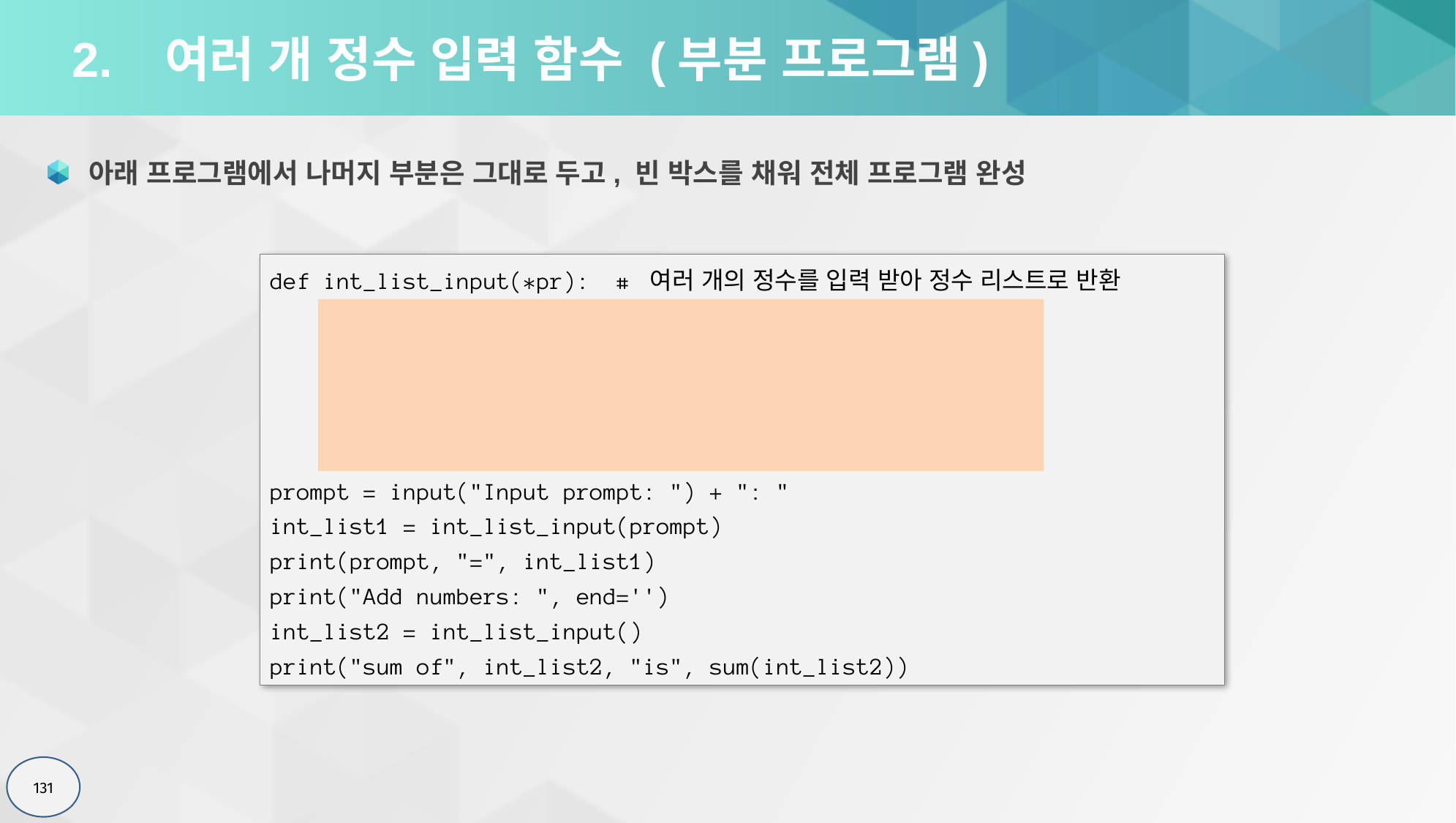

# 2.   여러 개 정수 입력 함수 (부분 프로그램)
아래 프로그램에서 나머지 부분은 그대로 두고, 빈 박스를 채워 전체 프로그램 완성
def int_list_input(*pr):  # 여러 개의 정수를 입력 받아 정수 리스트로 반환

prompt = input("Input prompt: ") + ": "
int_list1 = int_list_input(prompt)
print(prompt, "=", int_list1)
print("Add numbers: ", end='')
int_list2 = int_list_input()
print("sum of", int_list2, "is", sum(int_list2))